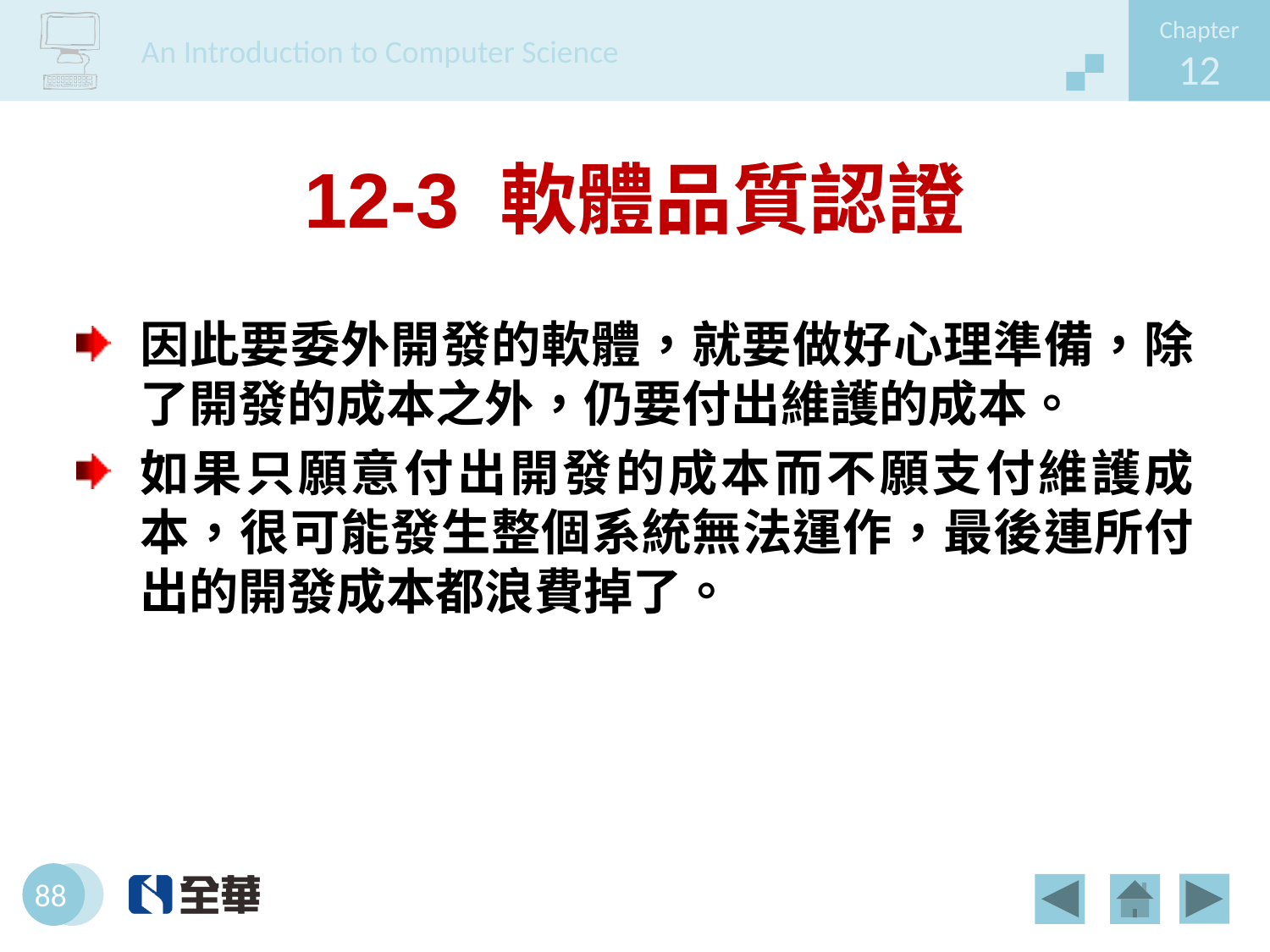

# 12-3 軟體品質認證
因此要委外開發的軟體，就要做好心理準備，除了開發的成本之外，仍要付出維護的成本。
如果只願意付出開發的成本而不願支付維護成本，很可能發生整個系統無法運作，最後連所付出的開發成本都浪費掉了。